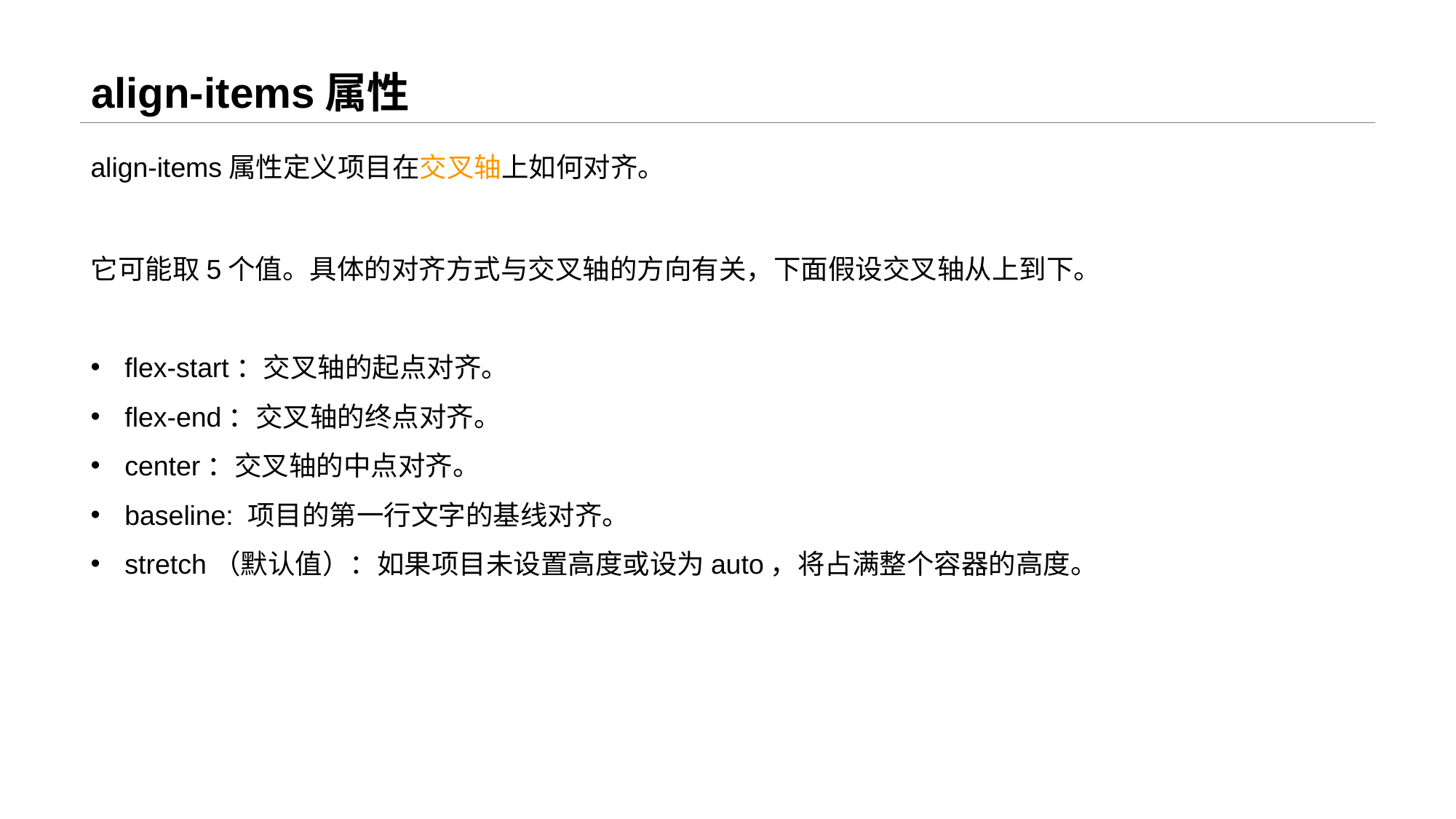

# align-items属性
align-items属性定义项目在交叉轴上如何对齐。
它可能取5个值。具体的对齐方式与交叉轴的方向有关，下面假设交叉轴从上到下。

flex-start：交叉轴的起点对齐。
flex-end：交叉轴的终点对齐。
center：交叉轴的中点对齐。
baseline: 项目的第一行文字的基线对齐。
stretch（默认值）：如果项目未设置高度或设为auto，将占满整个容器的高度。
15